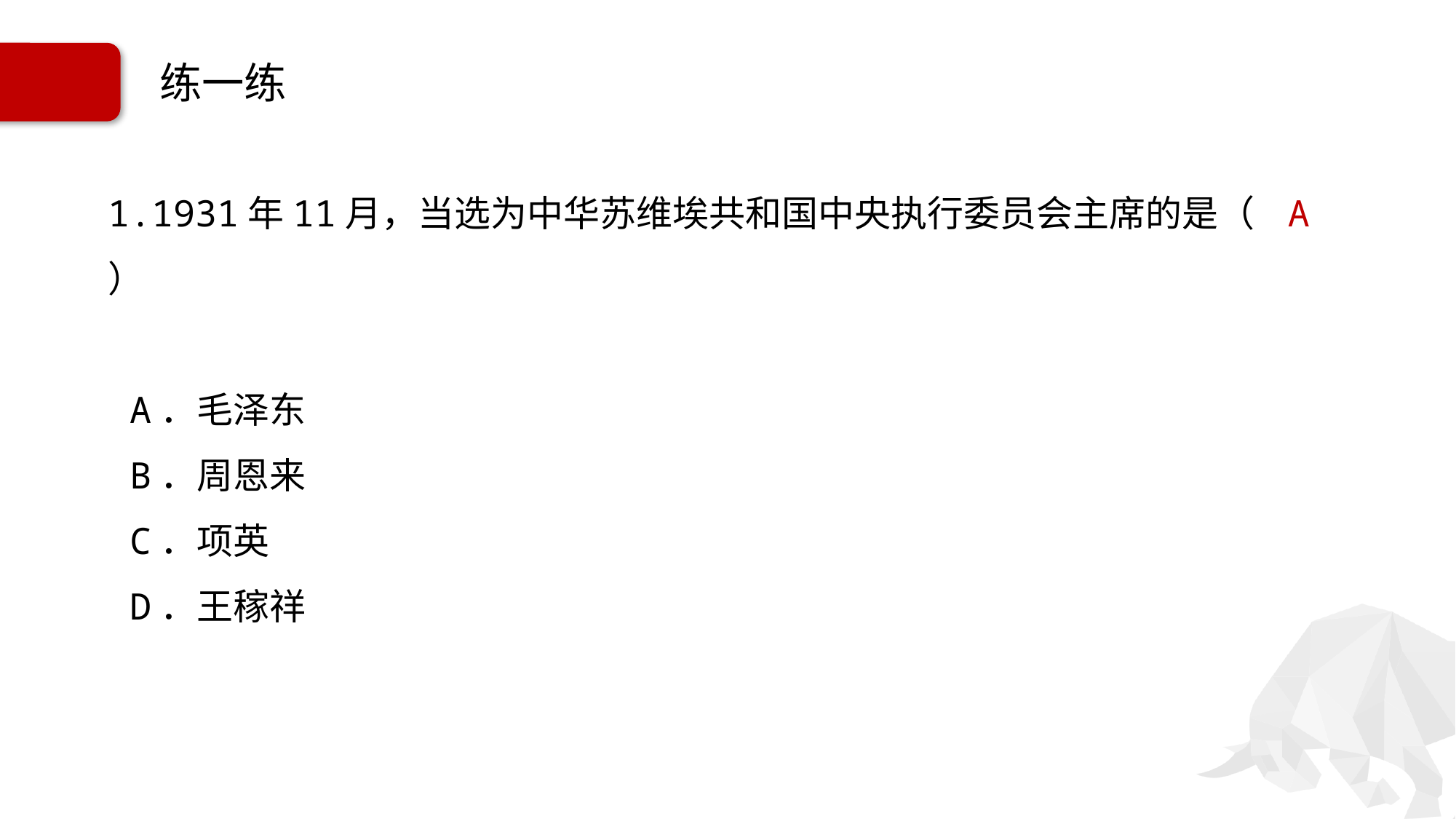

# 练一练
1.1931年11月，当选为中华苏维埃共和国中央执行委员会主席的是（   A  ）

 A．毛泽东
 B．周恩来
 C．项英
 D．王稼祥